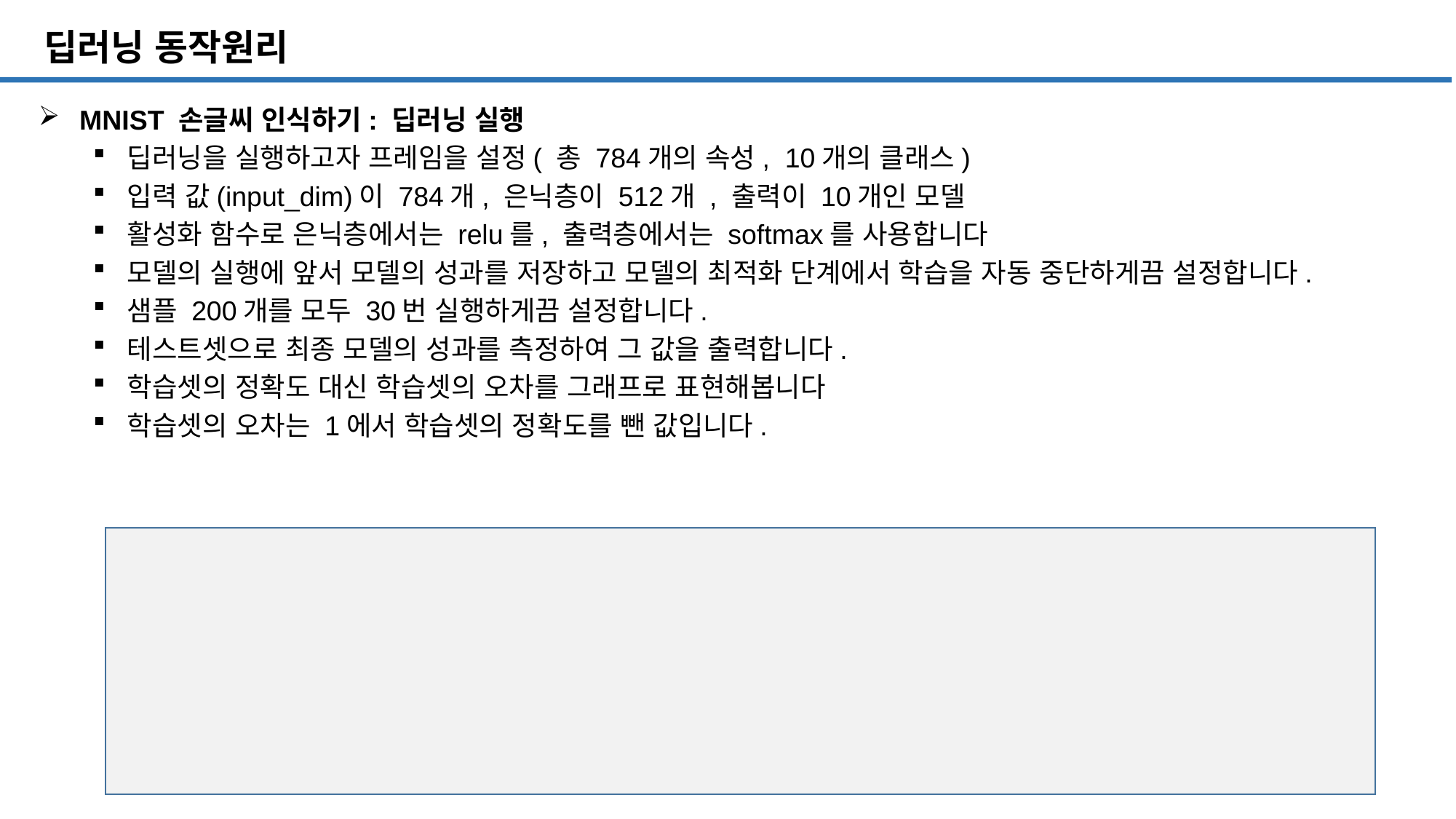

SQL 튜닝 개요
# 딥러닝 동작원리

MNIST 손글씨 인식하기: 딥러닝 실행
딥러닝을 실행하고자 프레임을 설정( 총 784개의 속성,  10개의 클래스)
입력 값(input_dim)이 784개, 은닉층이 512개 , 출력이 10개인 모델
활성화 함수로 은닉층에서는 relu를, 출력층에서는 softmax를 사용합니다
모델의 실행에 앞서 모델의 성과를 저장하고 모델의 최적화 단계에서 학습을 자동 중단하게끔 설정합니다.
샘플 200개를 모두 30번 실행하게끔 설정합니다.
테스트셋으로 최종 모델의 성과를 측정하여 그 값을 출력합니다.
학습셋의 정확도 대신 학습셋의 오차를 그래프로 표현해봅니다
학습셋의 오차는 1에서 학습셋의 정확도를 뺀 값입니다.

108